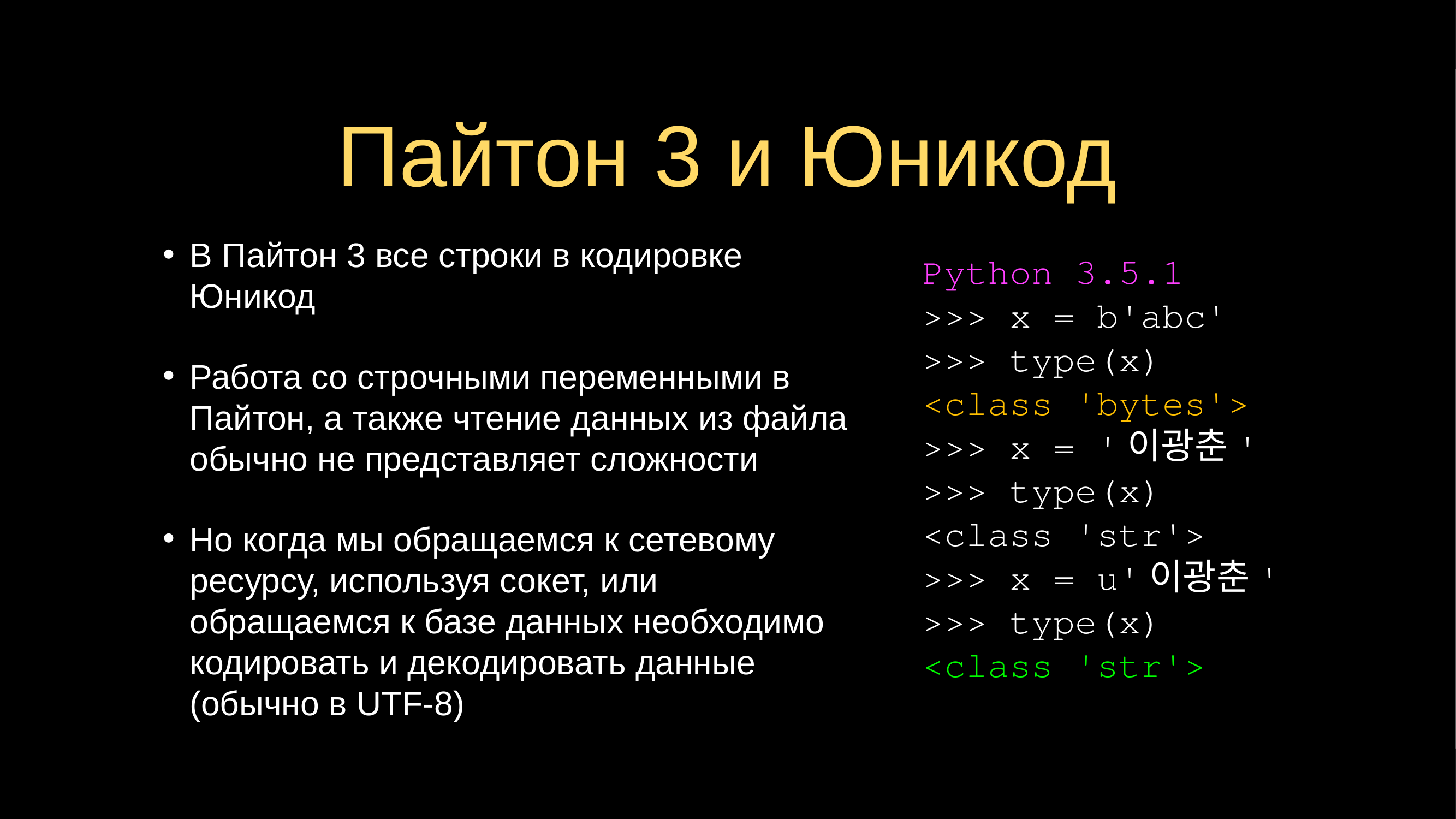

# Пайтон 3 и Юникод
В Пайтон 3 все строки в кодировке Юникод
Работа со строчными переменными в Пайтон, а также чтение данных из файла обычно не представляет сложности
Но когда мы обращаемся к сетевому ресурсу, используя сокет, или обращаемся к базе данных необходимо кодировать и декодировать данные (обычно в UTF-8)
Python 3.5.1
>>> x = b'abc'
>>> type(x)
<class 'bytes'>
>>> x = '이광춘'
>>> type(x)
<class 'str'>
>>> x = u'이광춘'
>>> type(x)
<class 'str'>